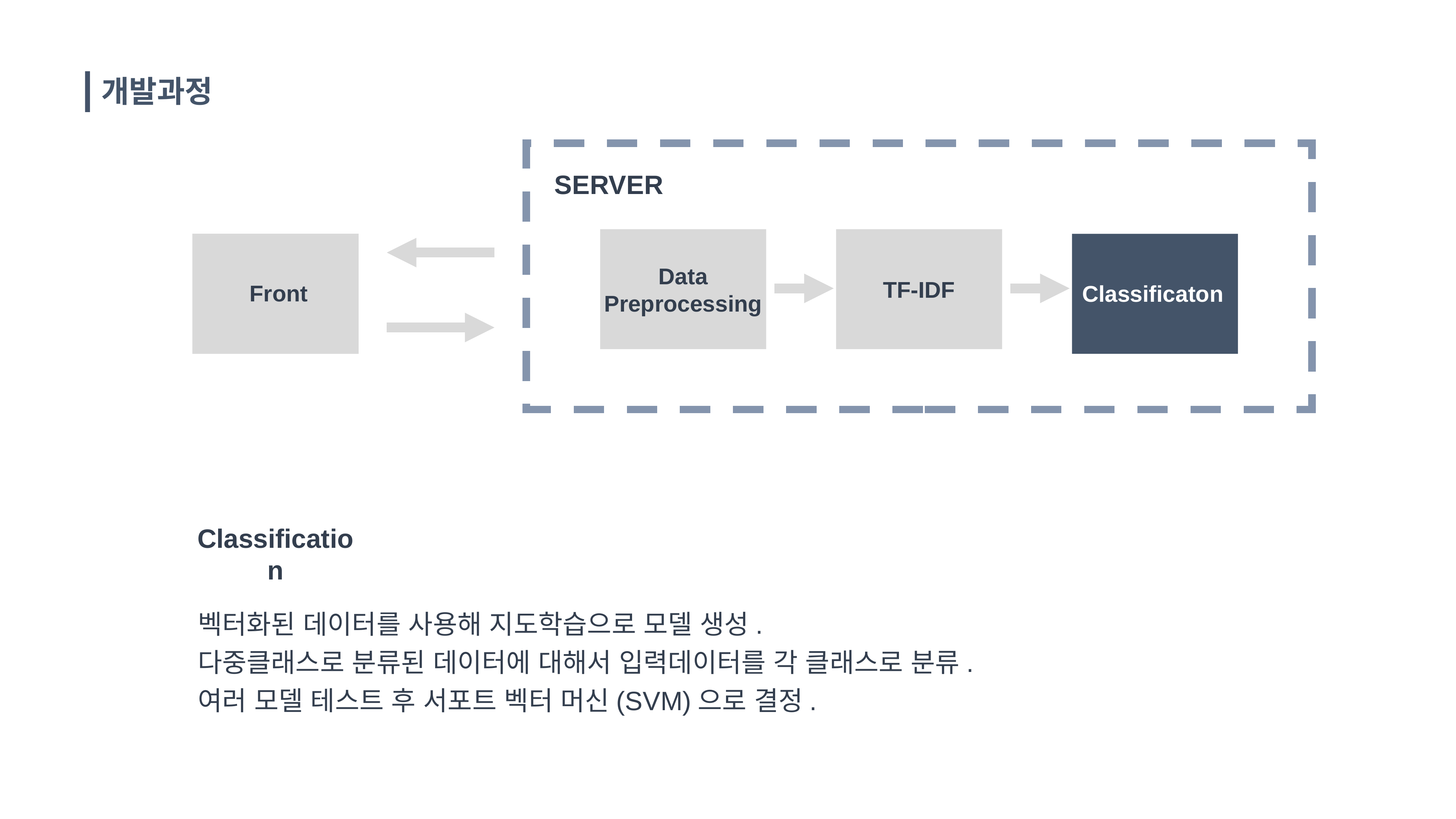

개발과정

SERVER

Data
Preprocessing
TF-IDF
Front
Classificaton
Classification
벡터화된 데이터를 사용해 지도학습으로 모델 생성.
다중클래스로 분류된 데이터에 대해서 입력데이터를 각 클래스로 분류.
여러 모델 테스트 후 서포트 벡터 머신(SVM)으로 결정.